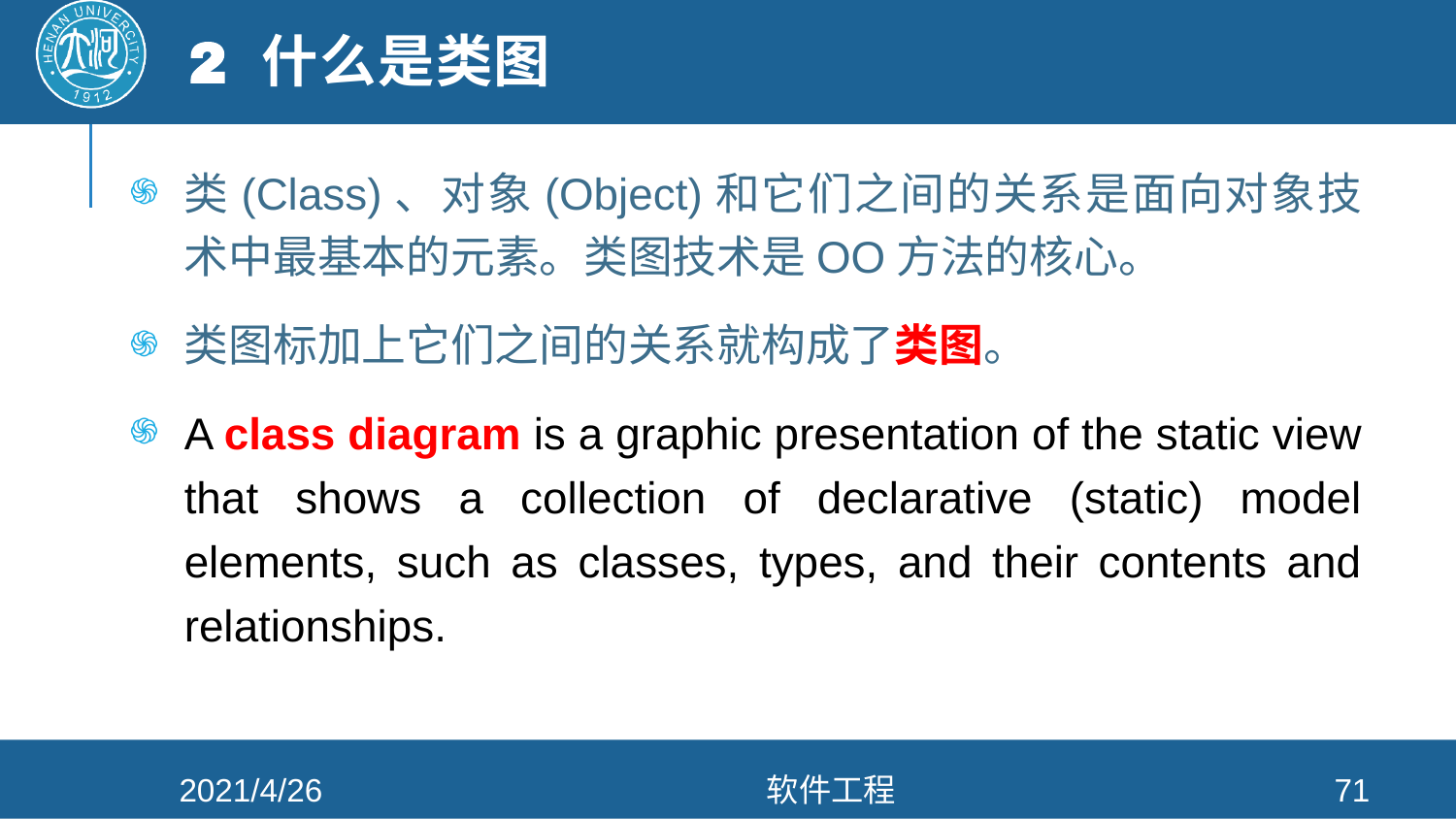

# 2 什么是类图
类(Class)、对象(Object)和它们之间的关系是面向对象技术中最基本的元素。类图技术是OO方法的核心。
类图标加上它们之间的关系就构成了类图。
A class diagram is a graphic presentation of the static view that shows a collection of declarative (static) model elements, such as classes, types, and their contents and relationships.
2021/4/26
软件工程
71